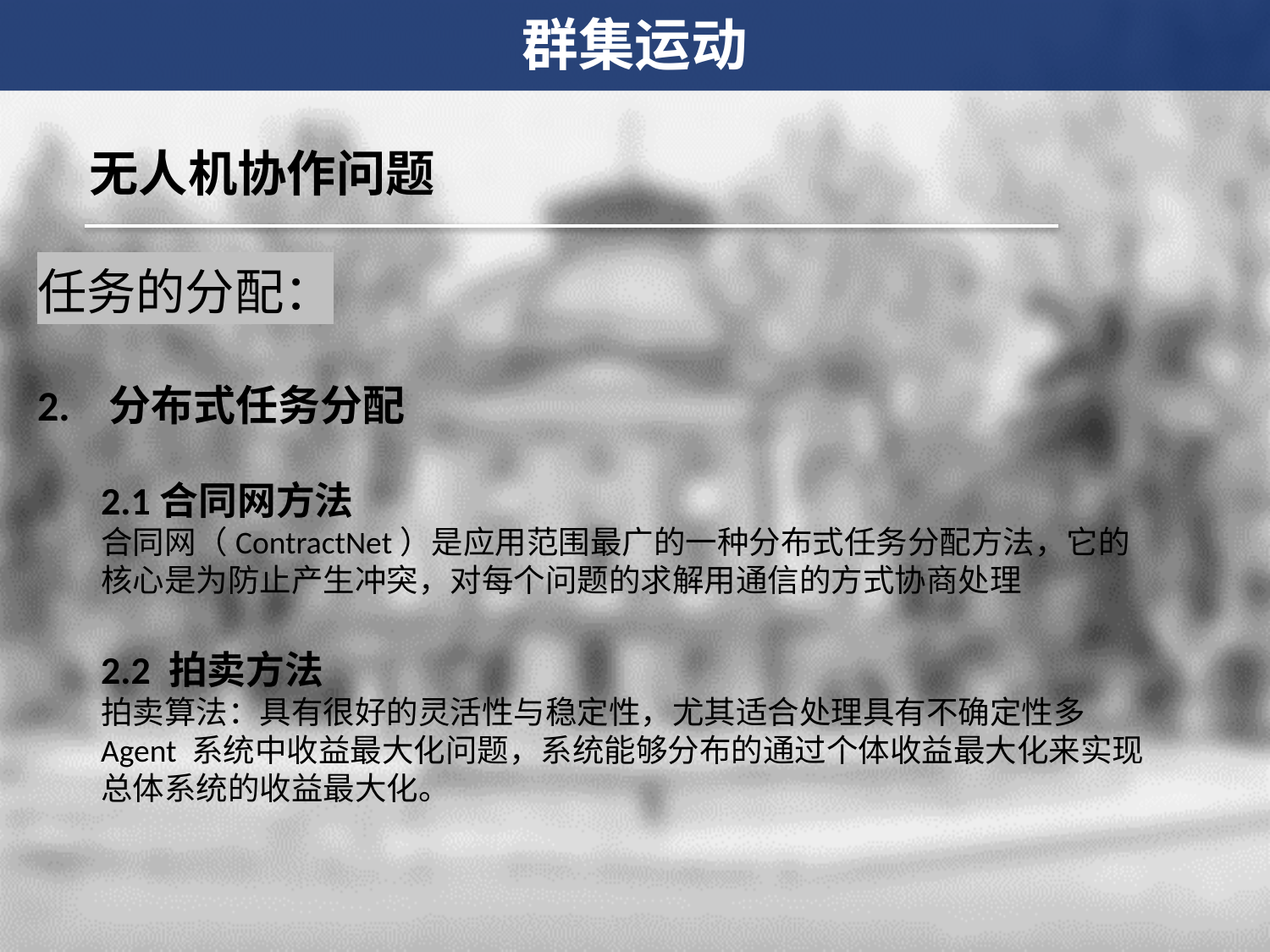

群集运动
无人机协作问题
任务的分配：

2.   分布式任务分配
2.1合同网方法
合同网（ContractNet）是应用范围最广的一种分布式任务分配方法，它的核心是为防止产生冲突，对每个问题的求解用通信的方式协商处理
2.2 拍卖方法
拍卖算法：具有很好的灵活性与稳定性，尤其适合处理具有不确定性多 Agent 系统中收益最大化问题，系统能够分布的通过个体收益最大化来实现总体系统的收益最大化。